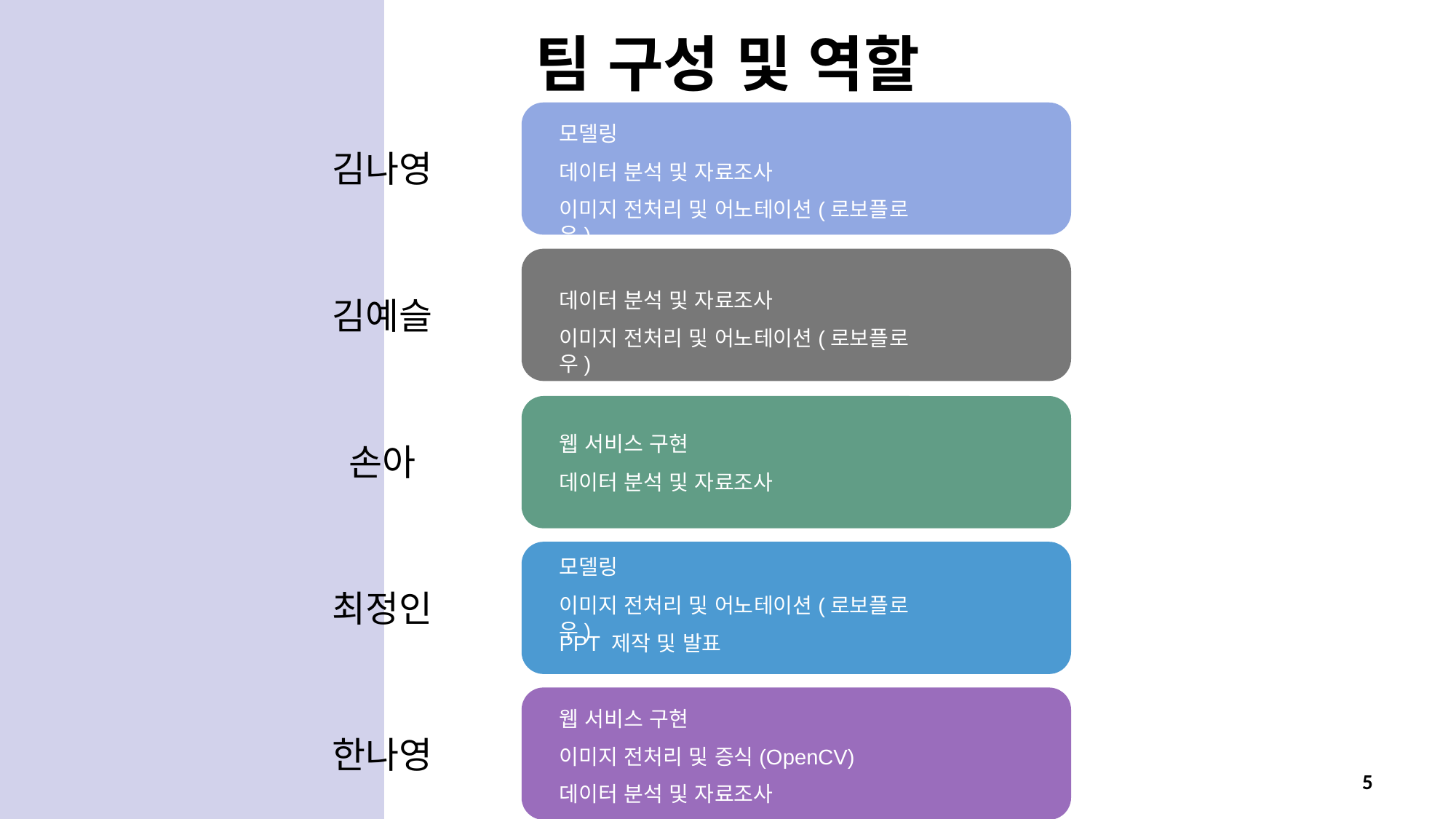

# 팀 구성 및 역할

모델링
김나영
데이터 분석 및 자료조사
이미지 전처리 및 어노테이션(로보플로우)

데이터 분석 및 자료조사
김예슬
이미지 전처리 및 어노테이션(로보플로우)

웹 서비스 구현
손아
데이터 분석 및 자료조사

모델링
최정인
이미지 전처리 및 어노테이션(로보플로우)
PPT 제작 및 발표

웹 서비스 구현
한나영
이미지 전처리 및 증식(OpenCV)
5
데이터 분석 및 자료조사